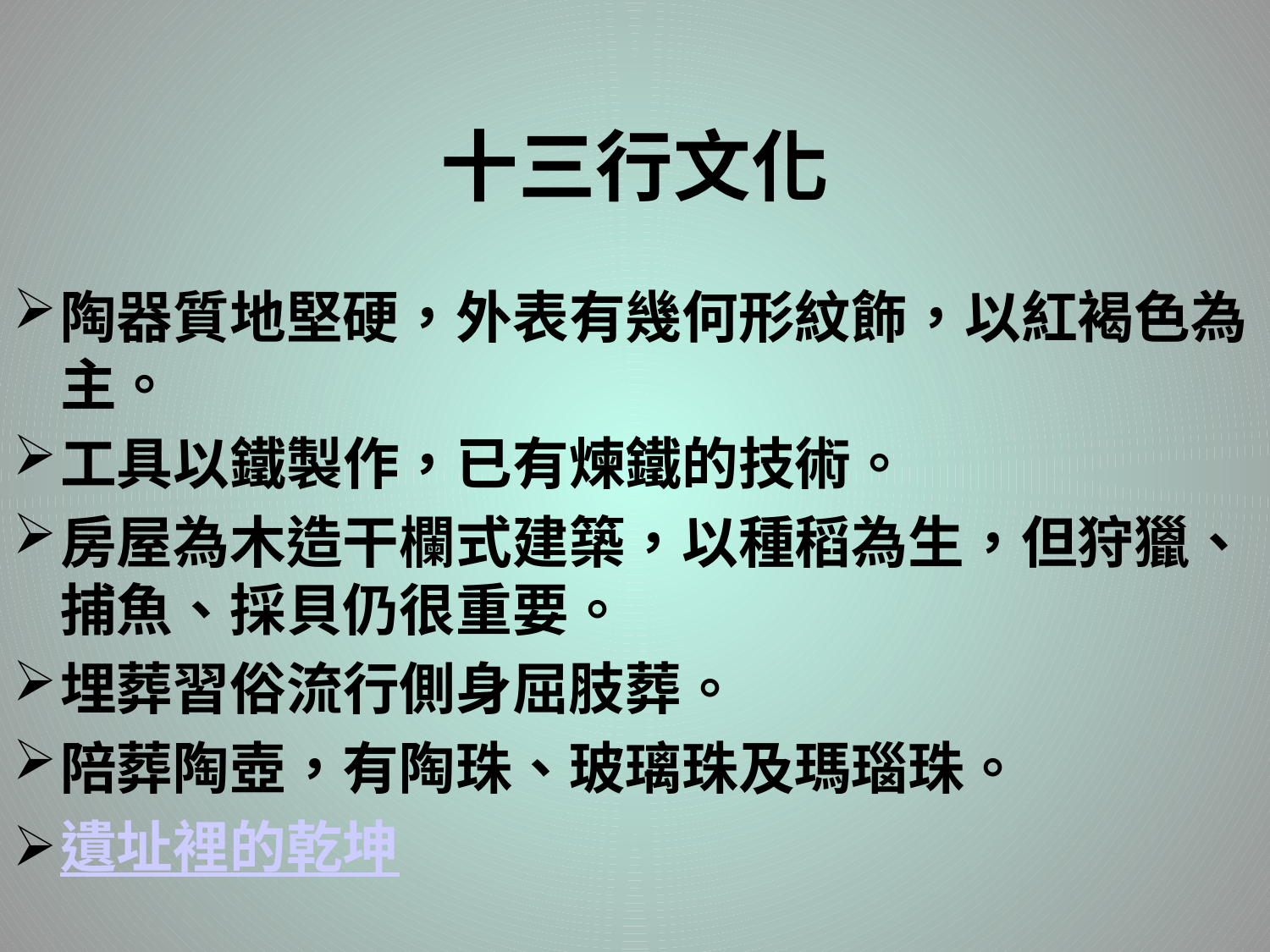

# 十三行文化
陶器質地堅硬，外表有幾何形紋飾，以紅褐色為主。
工具以鐵製作，已有煉鐵的技術。
房屋為木造干欄式建築，以種稻為生，但狩獵、捕魚、採貝仍很重要。
埋葬習俗流行側身屈肢葬。
陪葬陶壺，有陶珠、玻璃珠及瑪瑙珠。
遺址裡的乾坤